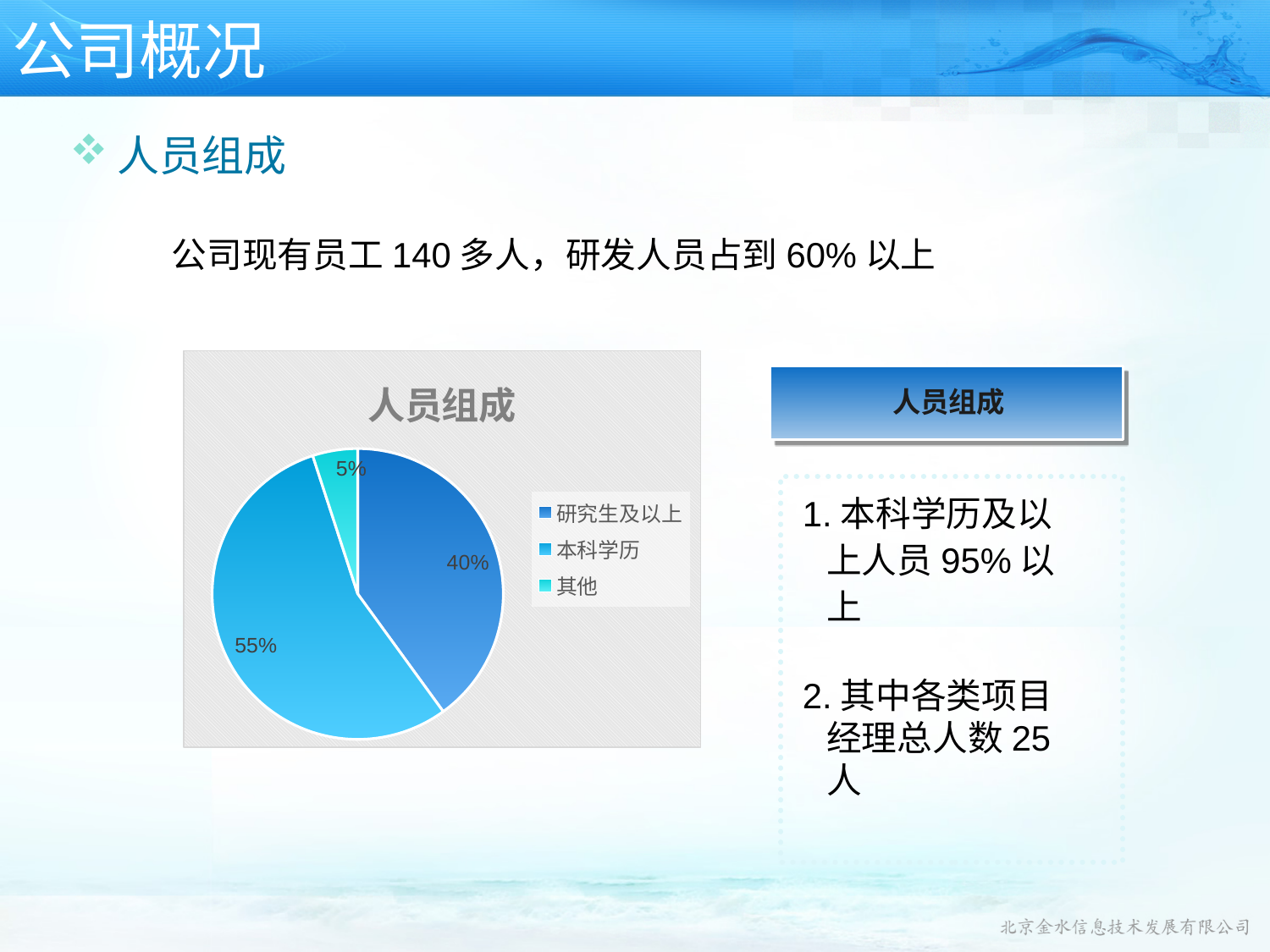

公司概况
人员组成
公司现有员工140多人，研发人员占到60%以上

### Chart:

| Category | 人员组成 |
|---|---|
| 研究生及以上 | 40.0 |
| 本科学历 | 55.0 |
| 其他 | 5.0 |
人员组成

1.本科学历及以上人员95%以上

2.其中各类项目经理总人数25人